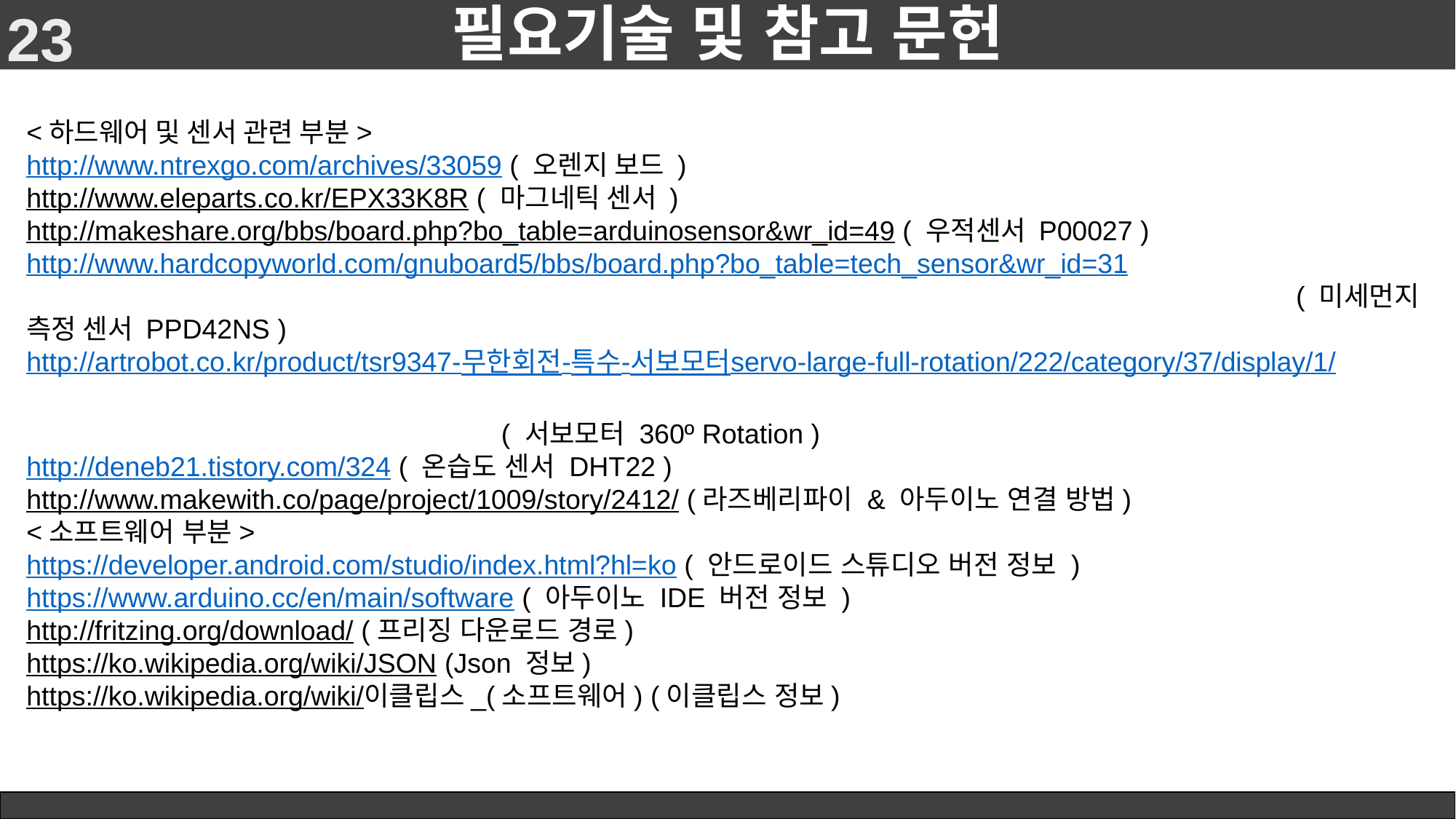

필요기술 및 참고 문헌
23

<하드웨어 및 센서 관련 부분>
http://www.ntrexgo.com/archives/33059 ( 오렌지 보드 )
http://www.eleparts.co.kr/EPX33K8R ( 마그네틱 센서 )
http://makeshare.org/bbs/board.php?bo_table=arduinosensor&wr_id=49 ( 우적센서 P00027 )
http://www.hardcopyworld.com/gnuboard5/bbs/board.php?bo_table=tech_sensor&wr_id=31
											         ( 미세먼지 측정 센서 PPD42NS )
http://artrobot.co.kr/product/tsr9347-무한회전-특수-서보모터servo-large-full-rotation/222/category/37/display/1/
																	     ( 서보모터 360º Rotation )
http://deneb21.tistory.com/324 ( 온습도 센서 DHT22 )
http://www.makewith.co/page/project/1009/story/2412/ (라즈베리파이 & 아두이노 연결 방법)
<소프트웨어 부분>
https://developer.android.com/studio/index.html?hl=ko ( 안드로이드 스튜디오 버전 정보 )
https://www.arduino.cc/en/main/software ( 아두이노 IDE 버전 정보 )
http://fritzing.org/download/ (프리징 다운로드 경로)
https://ko.wikipedia.org/wiki/JSON (Json 정보)
https://ko.wikipedia.org/wiki/이클립스_(소프트웨어) (이클립스 정보)